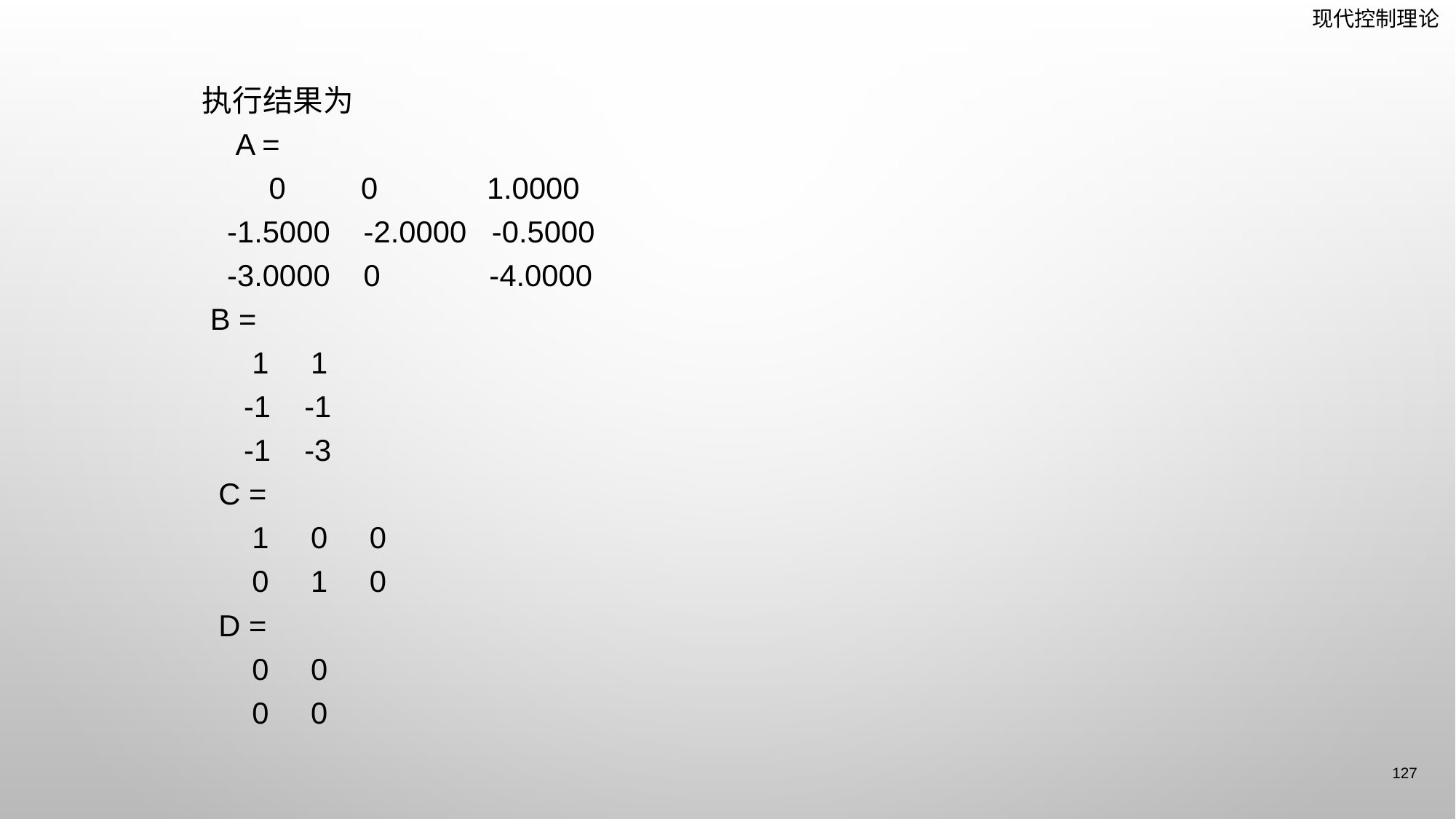

执行结果为
    A =
        0         0             1.0000
   -1.5000    -2.0000   -0.5000
   -3.0000    0             -4.0000
 B =
      1     1
     -1    -1
     -1    -3
  C =
      1     0     0
      0     1     0
  D =
      0     0
      0     0
127